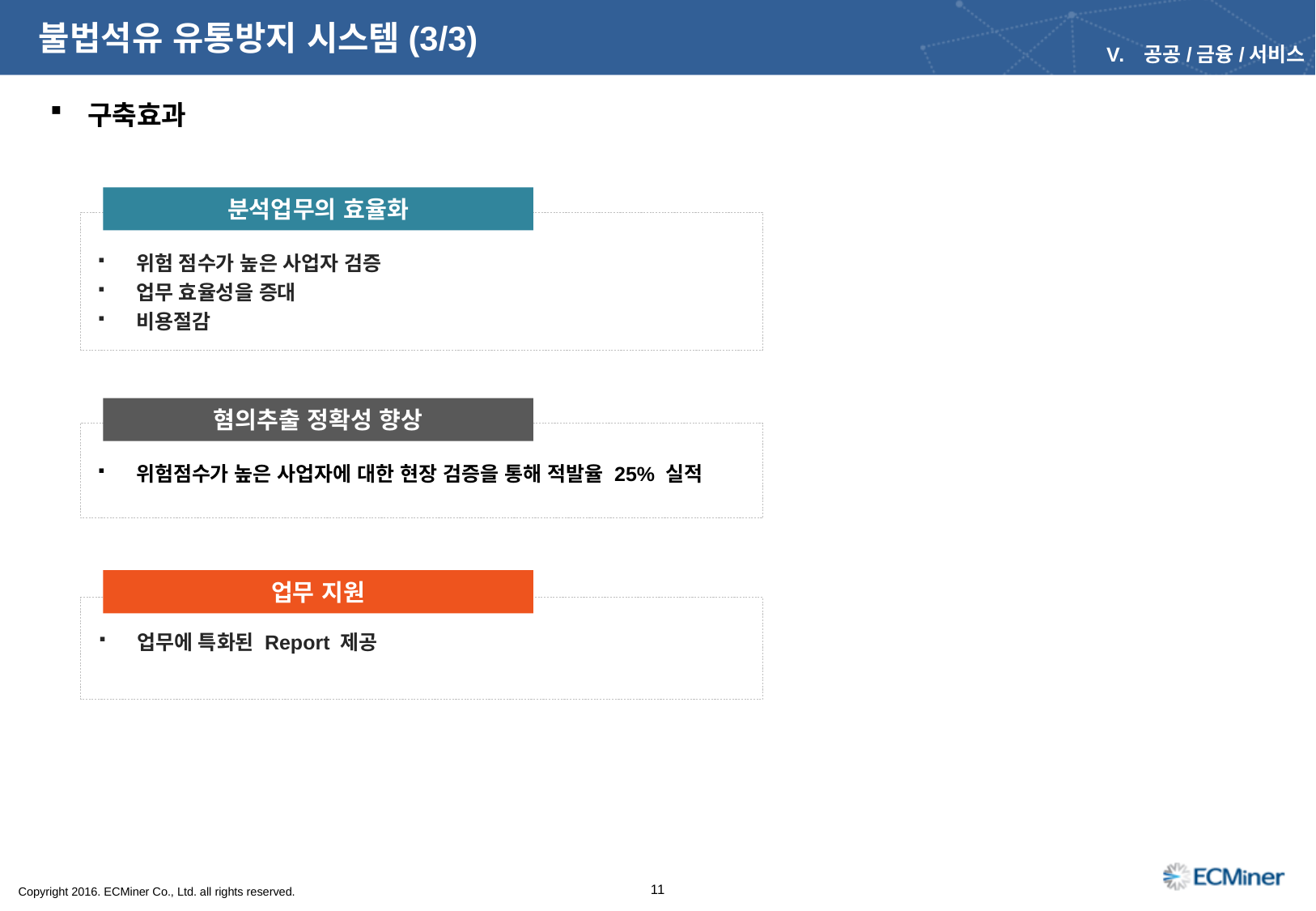

불법석유 유통방지 시스템(3/3)
공공/금융/서비스
 구축효과
분석업무의 효율화

위험 점수가 높은 사업자 검증
업무 효율성을 증대
비용절감

혐의추출 정확성 향상

위험점수가 높은 사업자에 대한 현장 검증을 통해 적발율 25% 실적
업무 지원

업무에 특화된 Report 제공